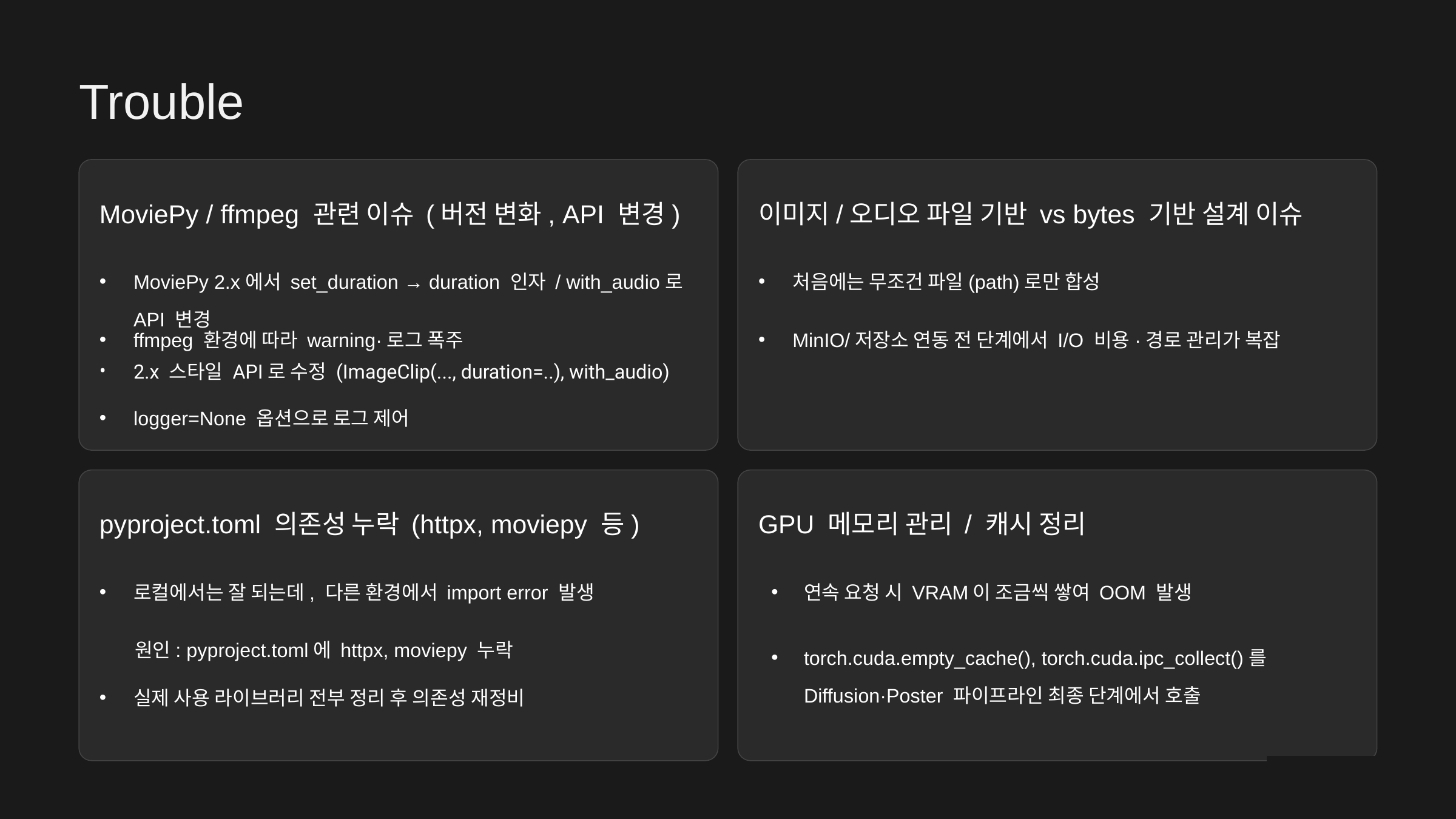

Trouble

MoviePy / ffmpeg 관련 이슈 (버전 변화, API 변경)
이미지/오디오 파일 기반 vs bytes 기반 설계 이슈
MoviePy 2.x에서 set_duration → duration 인자 / with_audio로 API 변경
처음에는 무조건 파일(path)로만 합성
ffmpeg 환경에 따라 warning·로그 폭주
MinIO/저장소 연동 전 단계에서 I/O 비용·경로 관리가 복잡
2.x 스타일 API로 수정 (ImageClip(..., duration=..), with_audio)
logger=None 옵션으로 로그 제어

pyproject.toml 의존성 누락 (httpx, moviepy 등)
GPU 메모리 관리 / 캐시 정리
연속 요청 시 VRAM이 조금씩 쌓여 OOM 발생
로컬에서는 잘 되는데, 다른 환경에서 import error 발생
원인: pyproject.toml에 httpx, moviepy 누락
torch.cuda.empty_cache(), torch.cuda.ipc_collect()를
Diffusion·Poster 파이프라인 최종 단계에서 호출
실제 사용 라이브러리 전부 정리 후 의존성 재정비